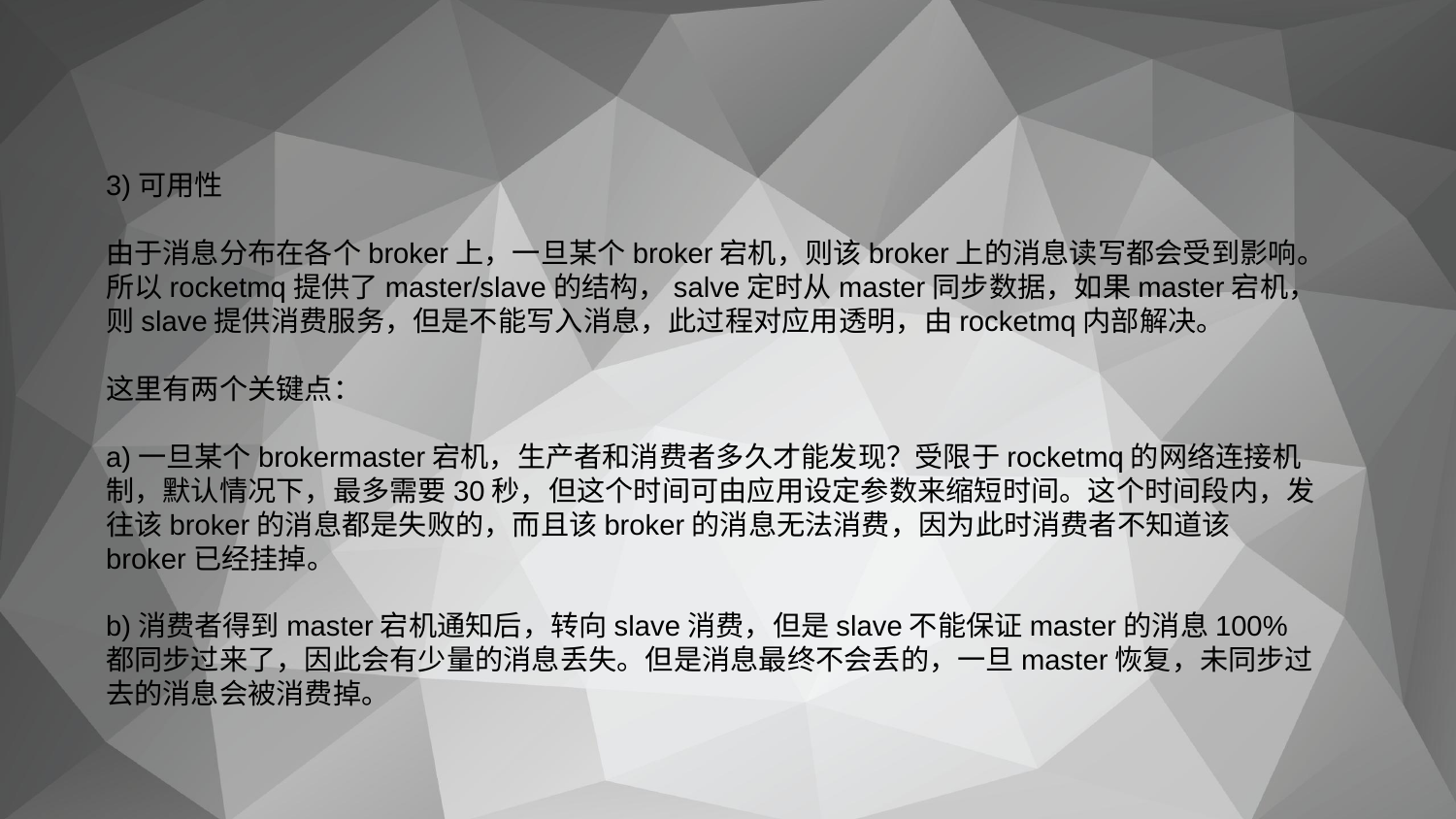

3)可用性

由于消息分布在各个broker上，一旦某个broker宕机，则该broker上的消息读写都会受到影响。所以rocketmq提供了master/slave的结构，salve定时从master同步数据，如果master宕机，则slave提供消费服务，但是不能写入消息，此过程对应用透明，由rocketmq内部解决。

这里有两个关键点：

a)一旦某个brokermaster宕机，生产者和消费者多久才能发现？受限于rocketmq的网络连接机制，默认情况下，最多需要30秒，但这个时间可由应用设定参数来缩短时间。这个时间段内，发往该broker的消息都是失败的，而且该broker的消息无法消费，因为此时消费者不知道该broker已经挂掉。

b)消费者得到master宕机通知后，转向slave消费，但是slave不能保证master的消息100%都同步过来了，因此会有少量的消息丢失。但是消息最终不会丢的，一旦master恢复，未同步过去的消息会被消费掉。